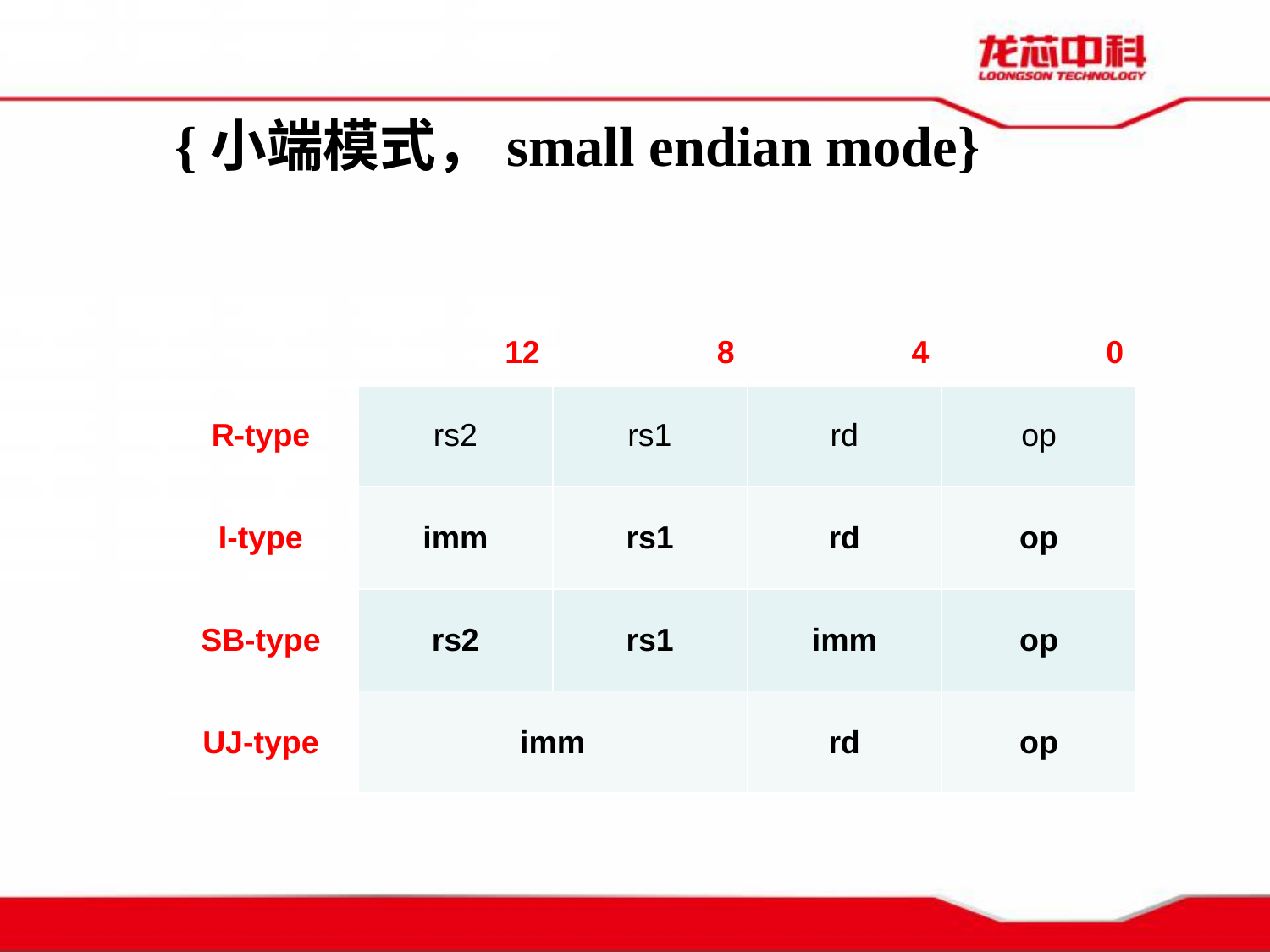

{小端模式，small endian mode}
|  | 12 | 8 | 4 | 0 |
| --- | --- | --- | --- | --- |
| R-type | rs2 | rs1 | rd | op |
| I-type | imm | rs1 | rd | op |
| SB-type | rs2 | rs1 | imm | op |
| UJ-type | imm |  | rd | op |